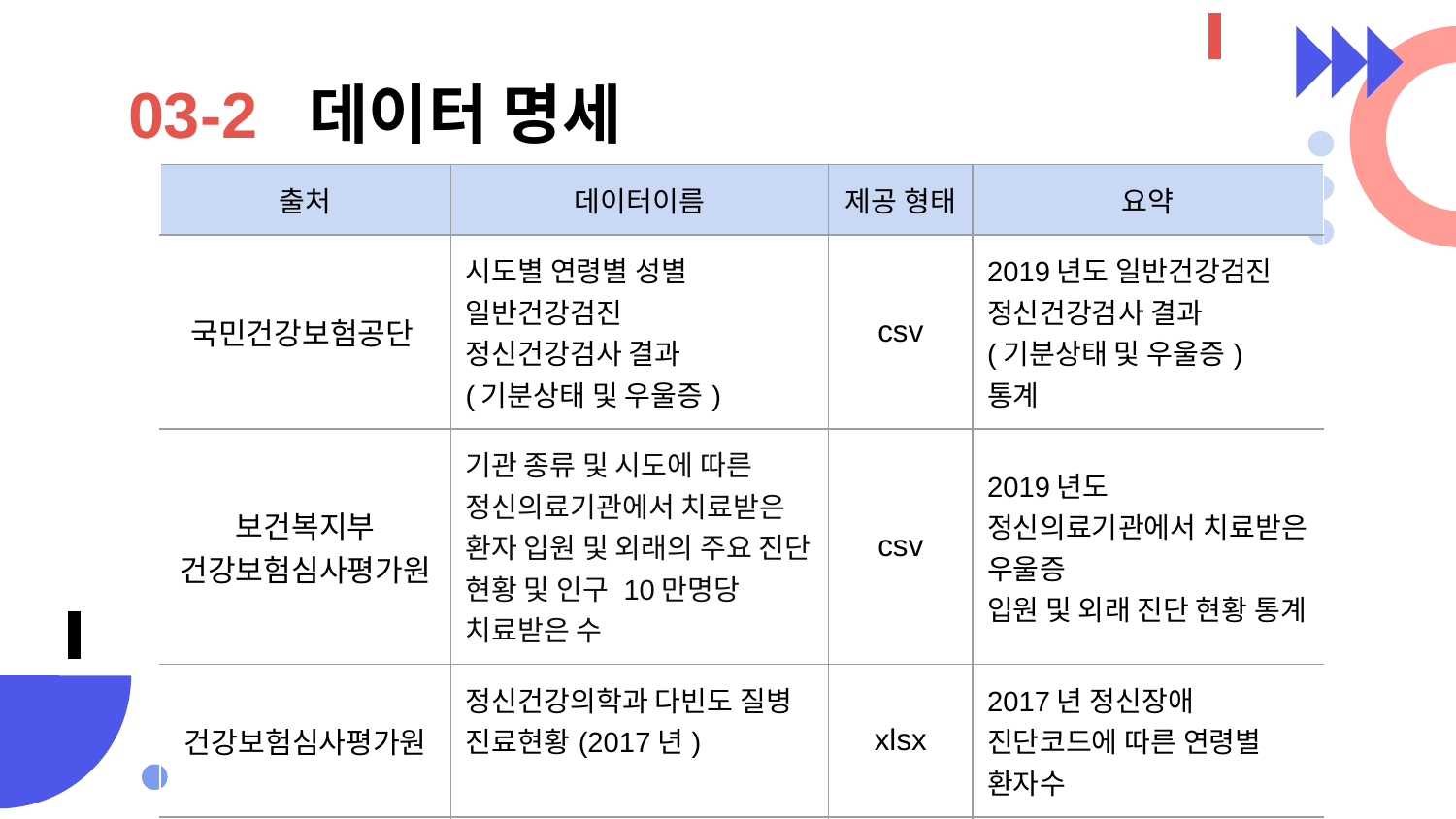

# 03-2  데이터 명세
| 출처 | 데이터이름 | 제공 형태 | 요약 |
| --- | --- | --- | --- |
| 국민건강보험공단 | 시도별 연령별 성별 일반건강검진 정신건강검사 결과 (기분상태 및 우울증) | csv | 2019년도 일반건강검진 정신건강검사 결과 (기분상태 및 우울증) 통계 |
| 보건복지부 건강보험심사평가원 | 기관 종류 및 시도에 따른 정신의료기관에서 치료받은 환자 입원 및 외래의 주요 진단 현황 및 인구 10만명당 치료받은 수 | csv | 2019년도 정신의료기관에서 치료받은 우울증 입원 및 외래 진단 현황 통계 |
| 건강보험심사평가원 | 정신건강의학과 다빈도 질병 진료현황(2017년) | xlsx | 2017년 정신장애 진단코드에 따른 연령별 환자수 |
| 통계청 | 행정구역(시도) /연령별 실업률 | csv | 2019년도 시도 /연령별 실업률 통계 |